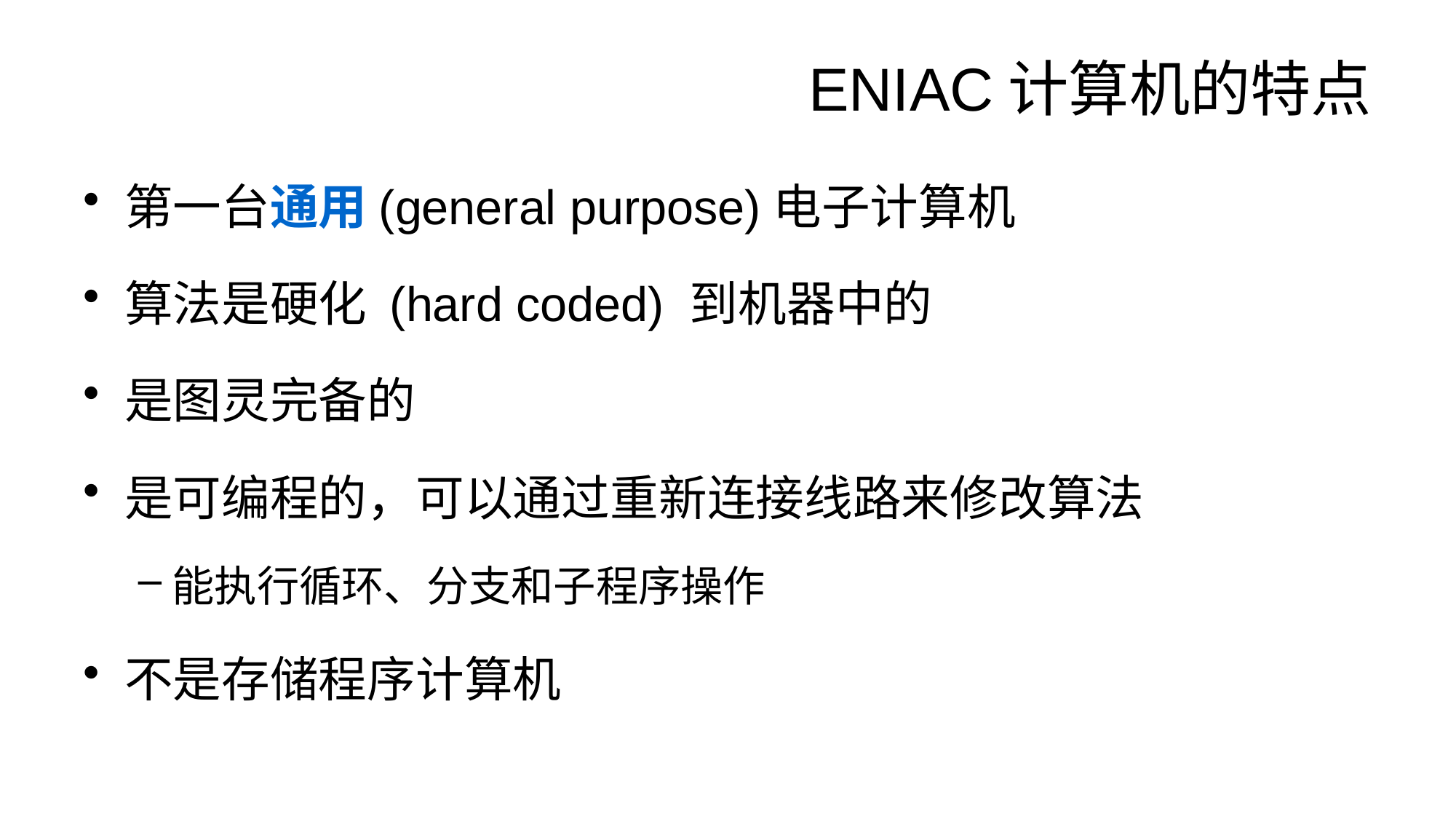

# ENIAC计算机的特点
第一台通用(general purpose)电子计算机
算法是硬化 (hard coded) 到机器中的
是图灵完备的
是可编程的，可以通过重新连接线路来修改算法
能执行循环、分支和子程序操作
不是存储程序计算机